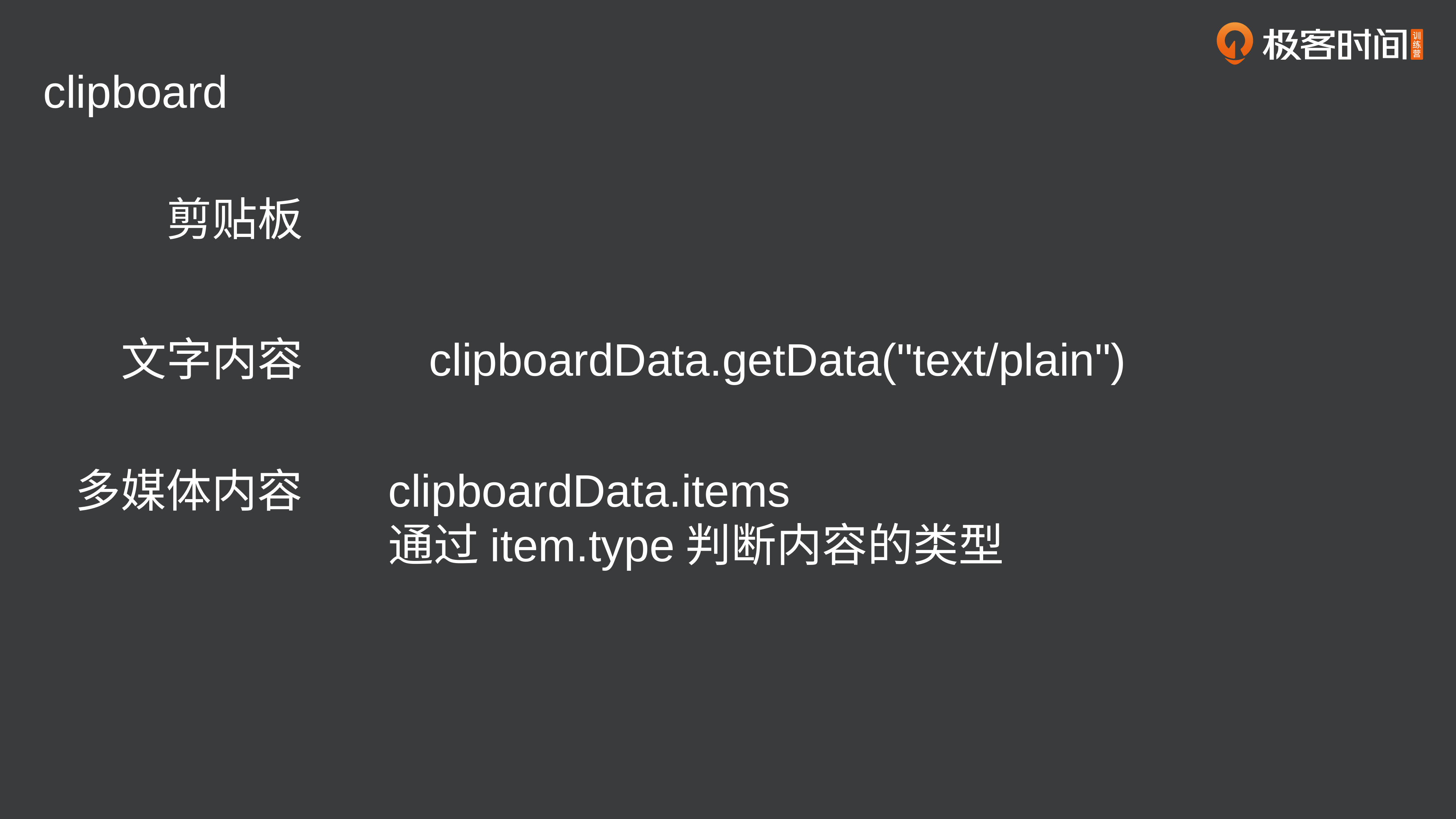

clipboard
剪贴板
文字内容
clipboardData.getData("text/plain")
clipboardData.items
通过item.type判断内容的类型
多媒体内容